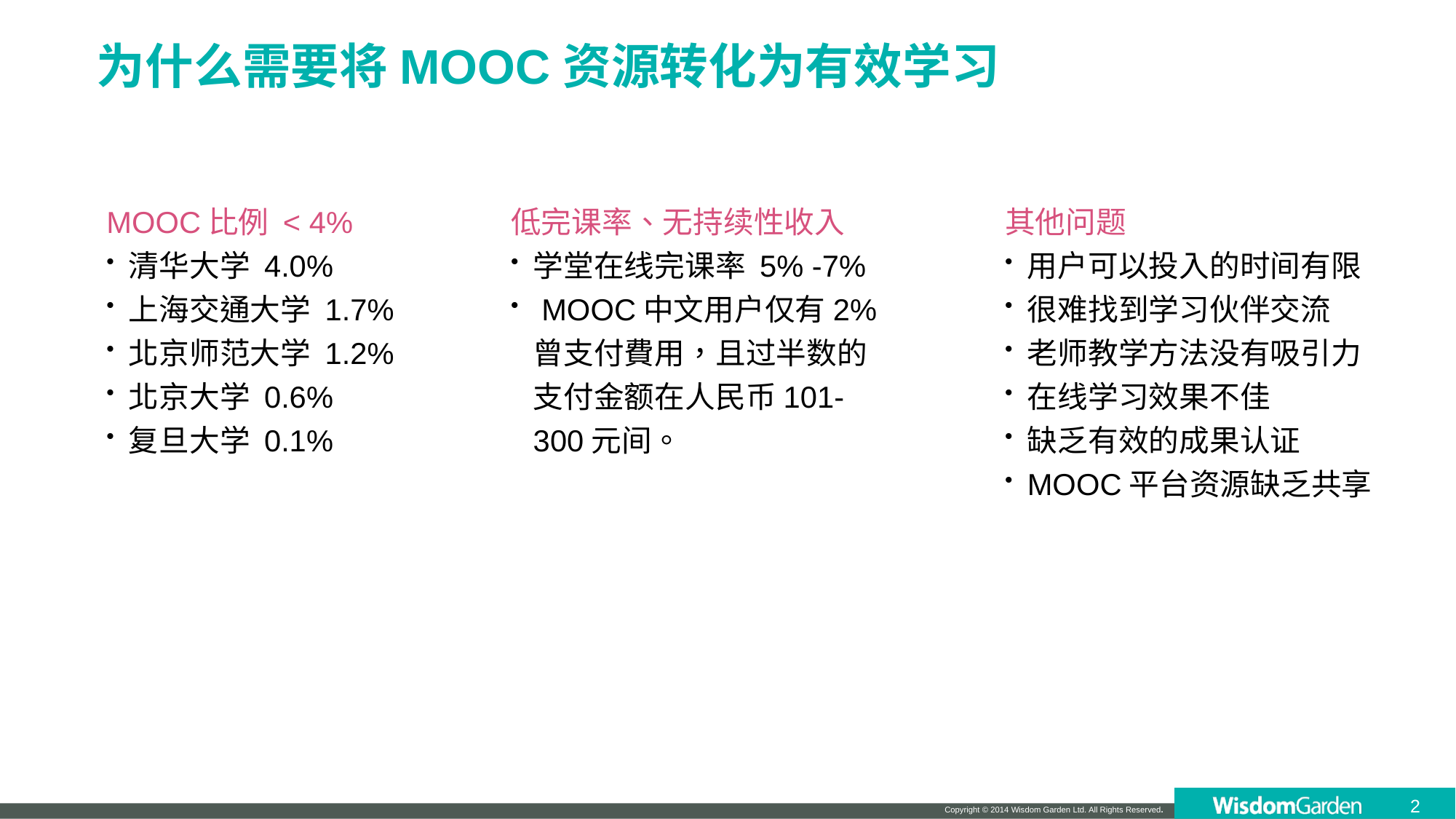

# 为什么需要将MOOC资源转化为有效学习
MOOC比例 < 4%
清华大学 4.0%
上海交通大学 1.7%
北京师范大学 1.2%
北京大学 0.6%
复旦大学 0.1%
低完课率、无持续性收入
学堂在线完课率 5% -7%
 MOOC中文用户仅有2%曾支付費用，且过半数的支付金额在人民币101-300元间。
其他问题
用户可以投入的时间有限
很难找到学习伙伴交流
老师教学方法没有吸引力
在线学习效果不佳
缺乏有效的成果认证
MOOC平台资源缺乏共享
2